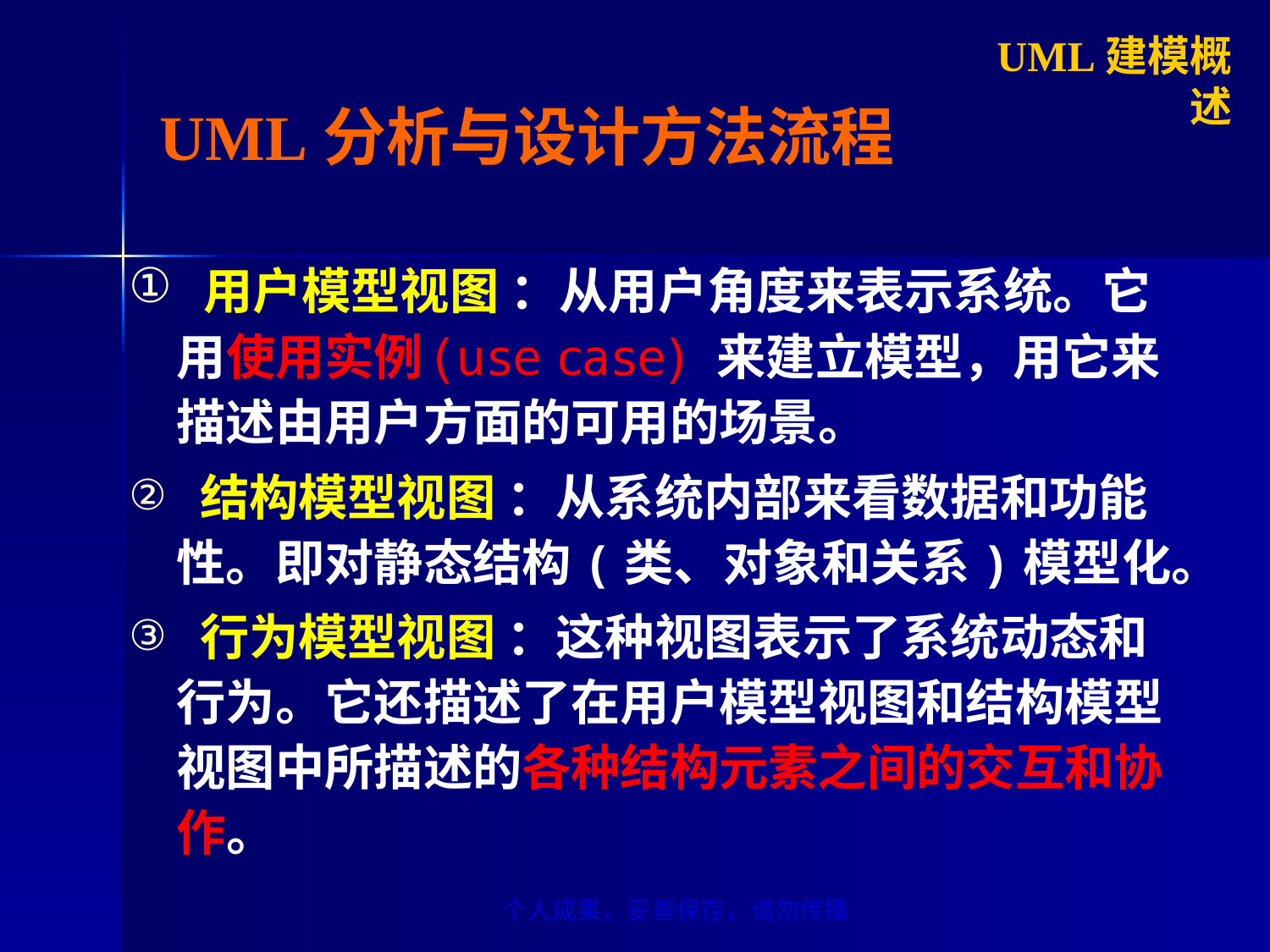

UML建模概述
UML分析与设计方法流程
 用户模型视图 ：从用户角度来表示系统。它用使用实例(use case) 来建立模型，用它来描述由用户方面的可用的场景。
 结构模型视图 ：从系统内部来看数据和功能性。即对静态结构(类、对象和关系)模型化。
 行为模型视图 ：这种视图表示了系统动态和行为。它还描述了在用户模型视图和结构模型视图中所描述的各种结构元素之间的交互和协作。
个人成果，妥善保存，请勿传播